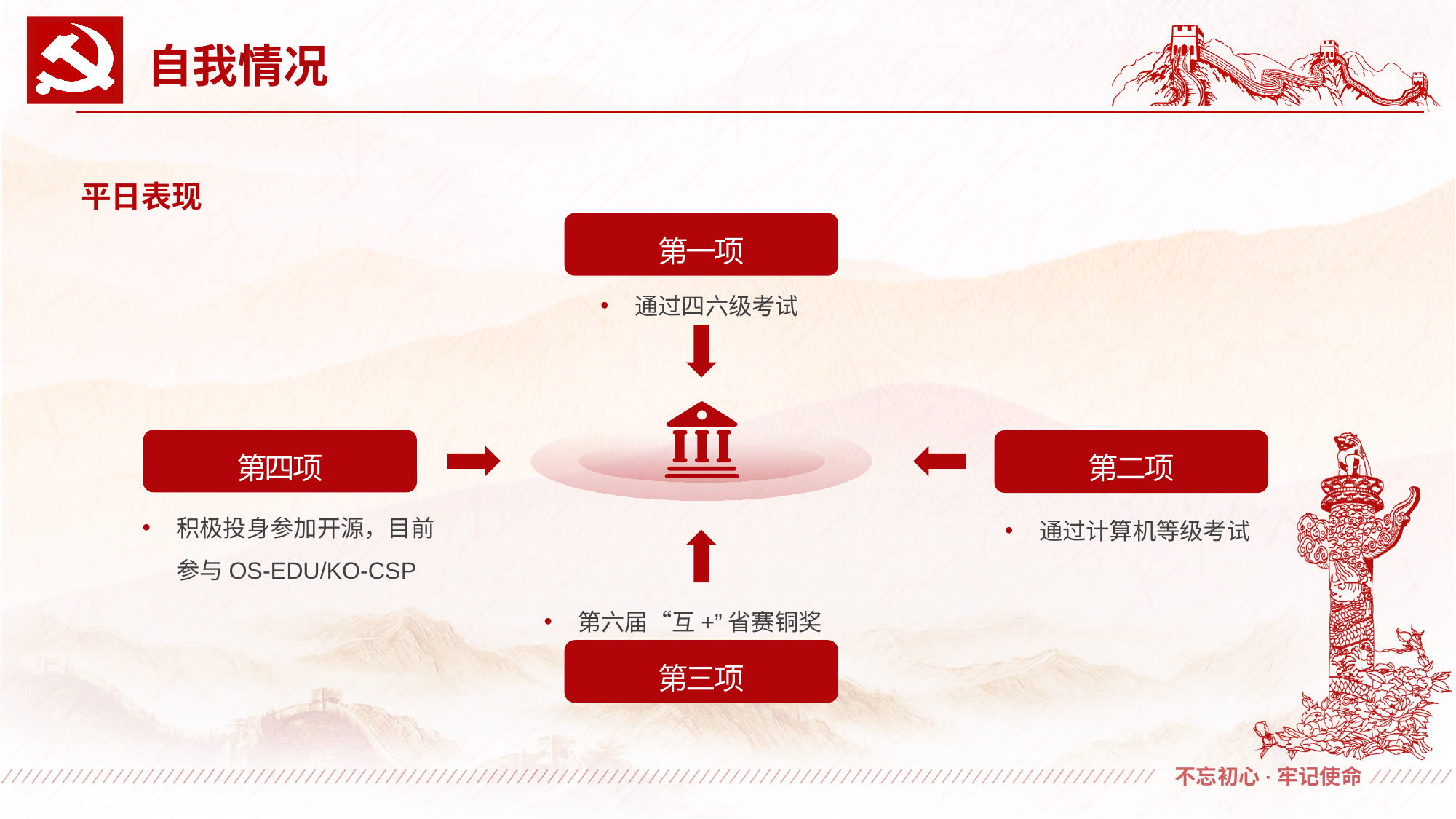

自我情况
平日表现

第一项
通过四六级考试

第四项

第二项

积极投身参加开源，目前参与OS-EDU/KO-CSP
通过计算机等级考试

第六届“互+”省赛铜奖

第三项